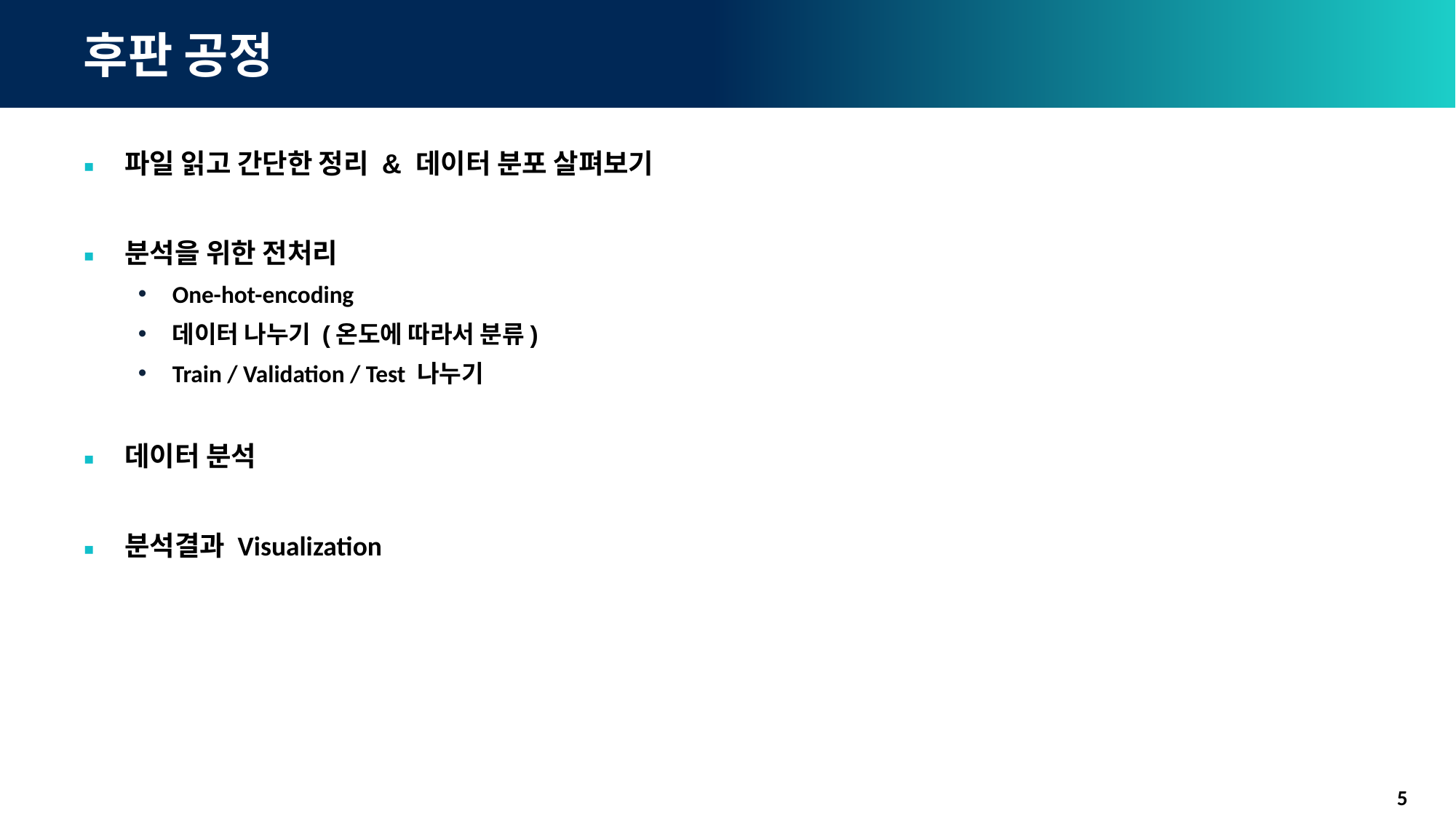

# 후판 공정
파일 읽고 간단한 정리 & 데이터 분포 살펴보기

분석을 위한 전처리
One-hot-encoding
데이터 나누기 (온도에 따라서 분류)
Train / Validation / Test 나누기

데이터 분석

분석결과 Visualization

5